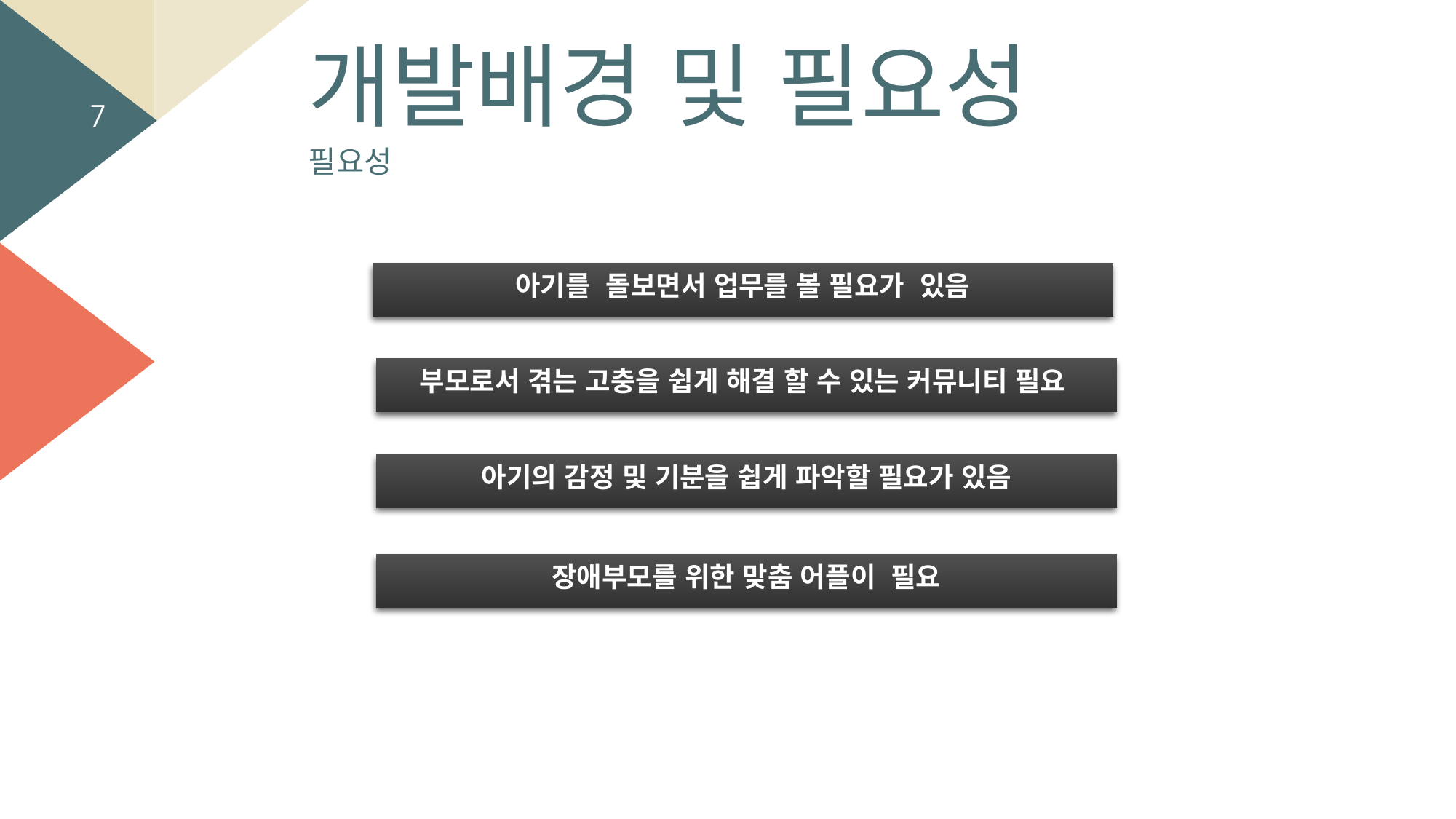

개발배경 및 필요성
7
필요성
아기를  돌보면서 업무를 볼 필요가  있음
부모로서 겪는 고충을 쉽게 해결 할 수 있는 커뮤니티 필요
아기의 감정 및 기분을 쉽게 파악할 필요가 있음
장애부모를 위한 맞춤 어플이  필요